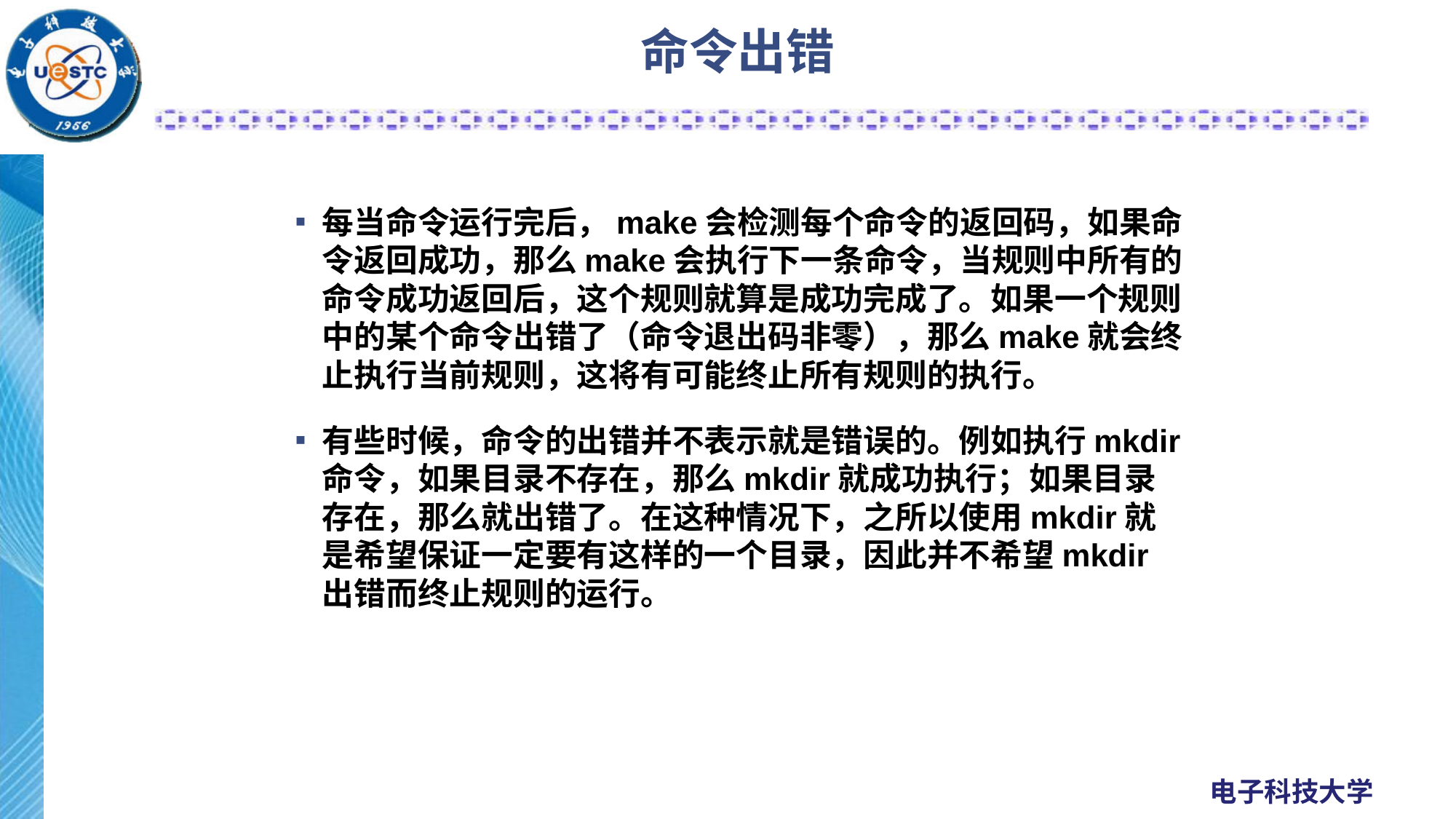

# 命令出错
每当命令运行完后，make会检测每个命令的返回码，如果命令返回成功，那么make会执行下一条命令，当规则中所有的命令成功返回后，这个规则就算是成功完成了。如果一个规则中的某个命令出错了（命令退出码非零），那么make就会终止执行当前规则，这将有可能终止所有规则的执行。
有些时候，命令的出错并不表示就是错误的。例如执行mkdir命令，如果目录不存在，那么mkdir就成功执行；如果目录存在，那么就出错了。在这种情况下，之所以使用mkdir就是希望保证一定要有这样的一个目录，因此并不希望mkdir出错而终止规则的运行。